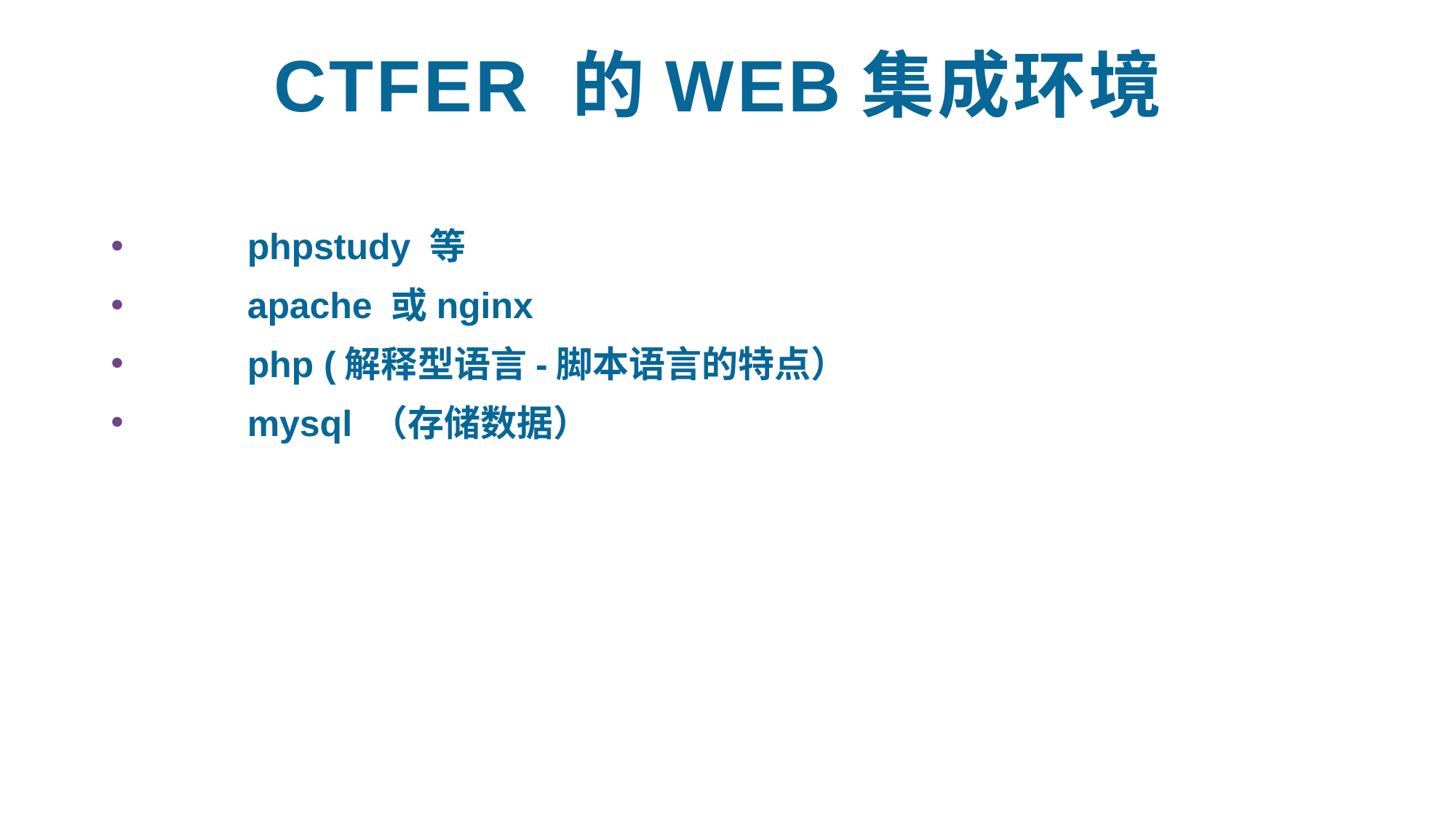

# CTFer 的WEB集成环境

	phpstudy 等
	apache 或nginx
	php (解释型语言-脚本语言的特点）
	mysql （存储数据）